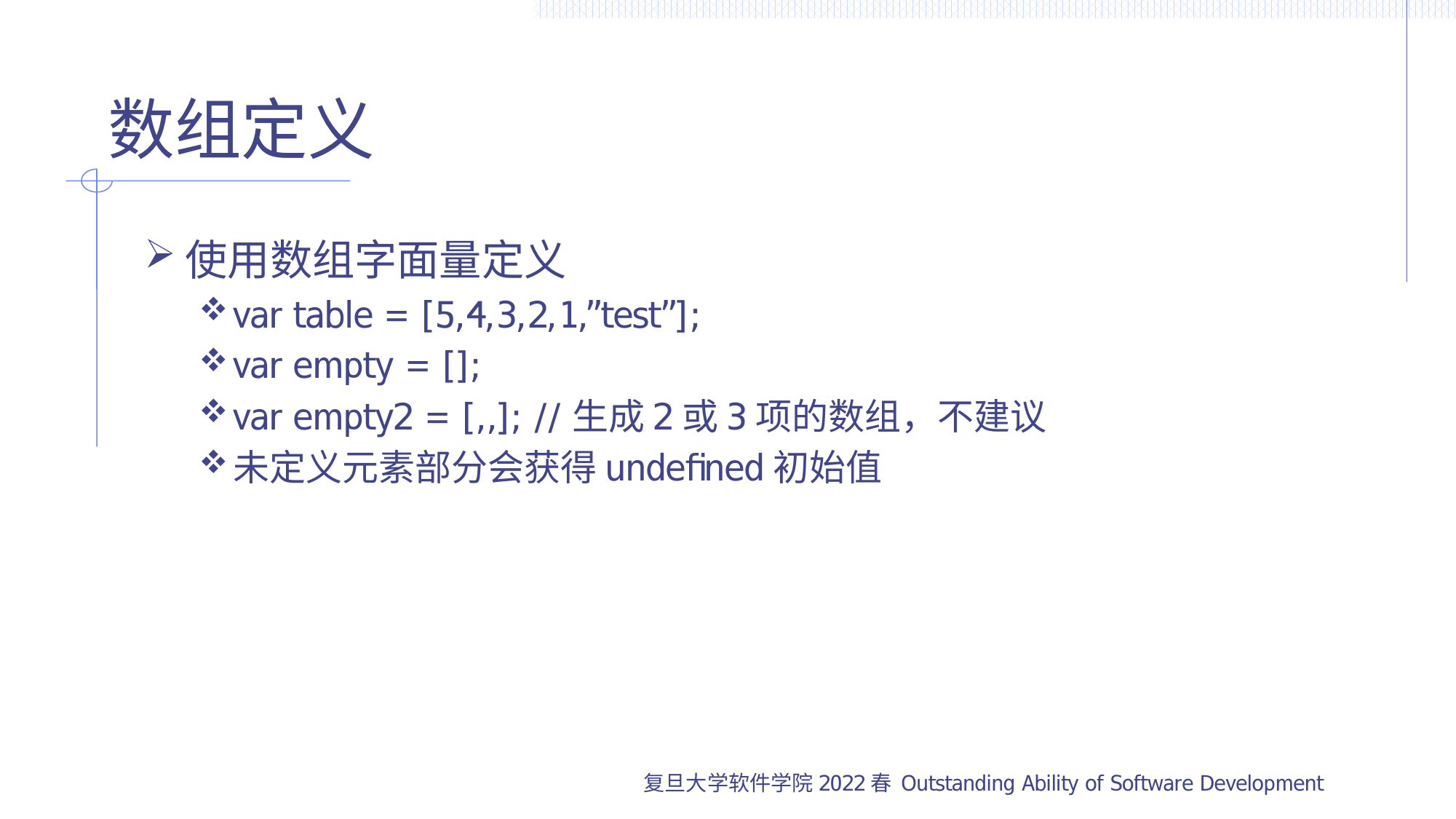

# 数组定义
使用数组字面量定义
var table = [5,4,3,2,1,”test”];
var empty = [];
var empty2 = [,,]; //生成2或3项的数组，不建议
未定义元素部分会获得undefined初始值